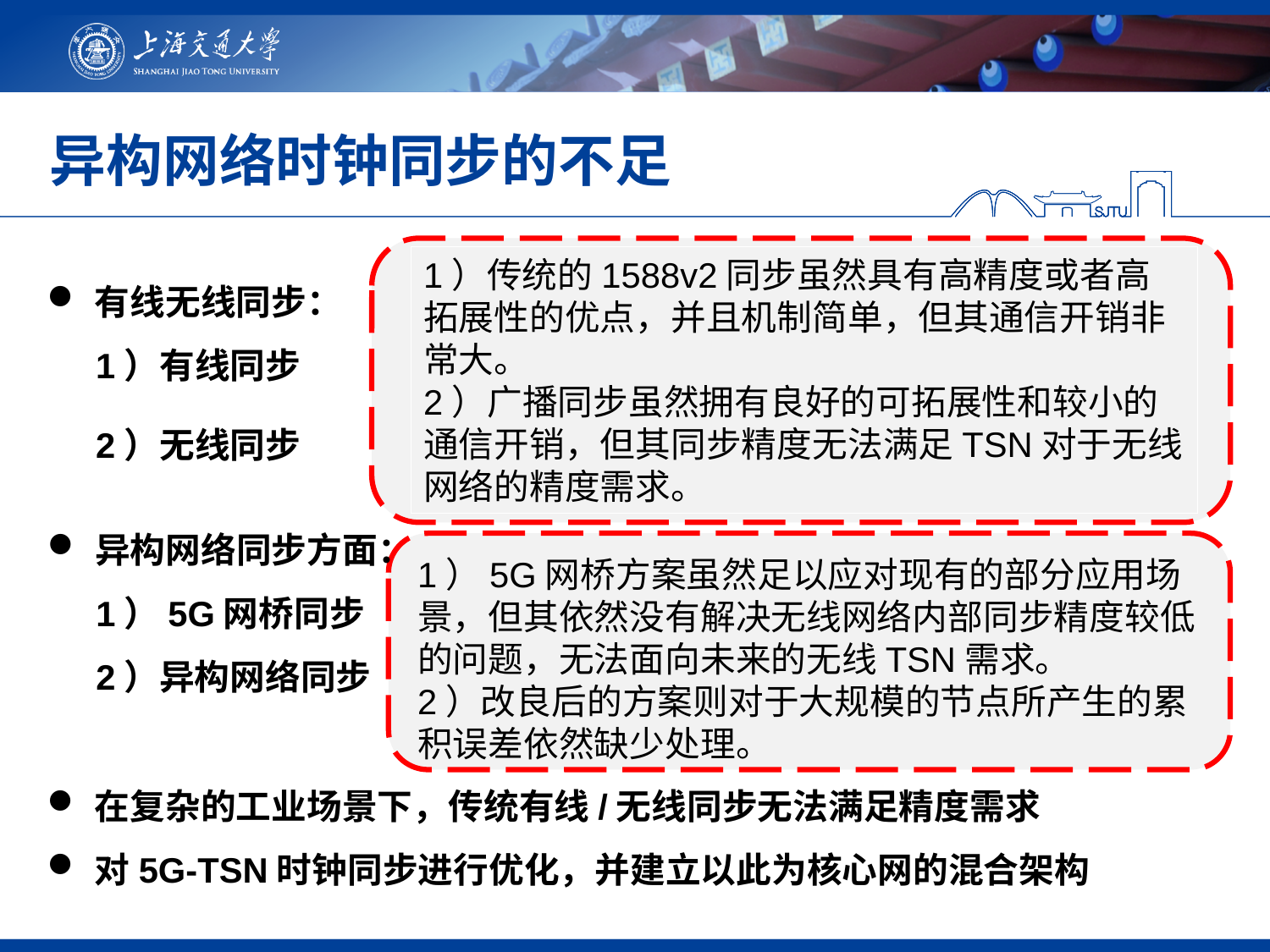

异构网络时钟同步的不足

1）传统的1588v2同步虽然具有高精度或者高拓展性的优点，并且机制简单，但其通信开销非常大。
2）广播同步虽然拥有良好的可拓展性和较小的通信开销，但其同步精度无法满足TSN对于无线网络的精度需求。
有线无线同步：
     1）有线同步

     2）无线同步
异构网络同步方面：
     1）5G网桥同步
     2）异构网络同步

1）5G网桥方案虽然足以应对现有的部分应用场景，但其依然没有解决无线网络内部同步精度较低的问题，无法面向未来的无线TSN需求。
2）改良后的方案则对于大规模的节点所产生的累积误差依然缺少处理。

在复杂的工业场景下，传统有线/无线同步无法满足精度需求
对5G-TSN时钟同步进行优化，并建立以此为核心网的混合架构